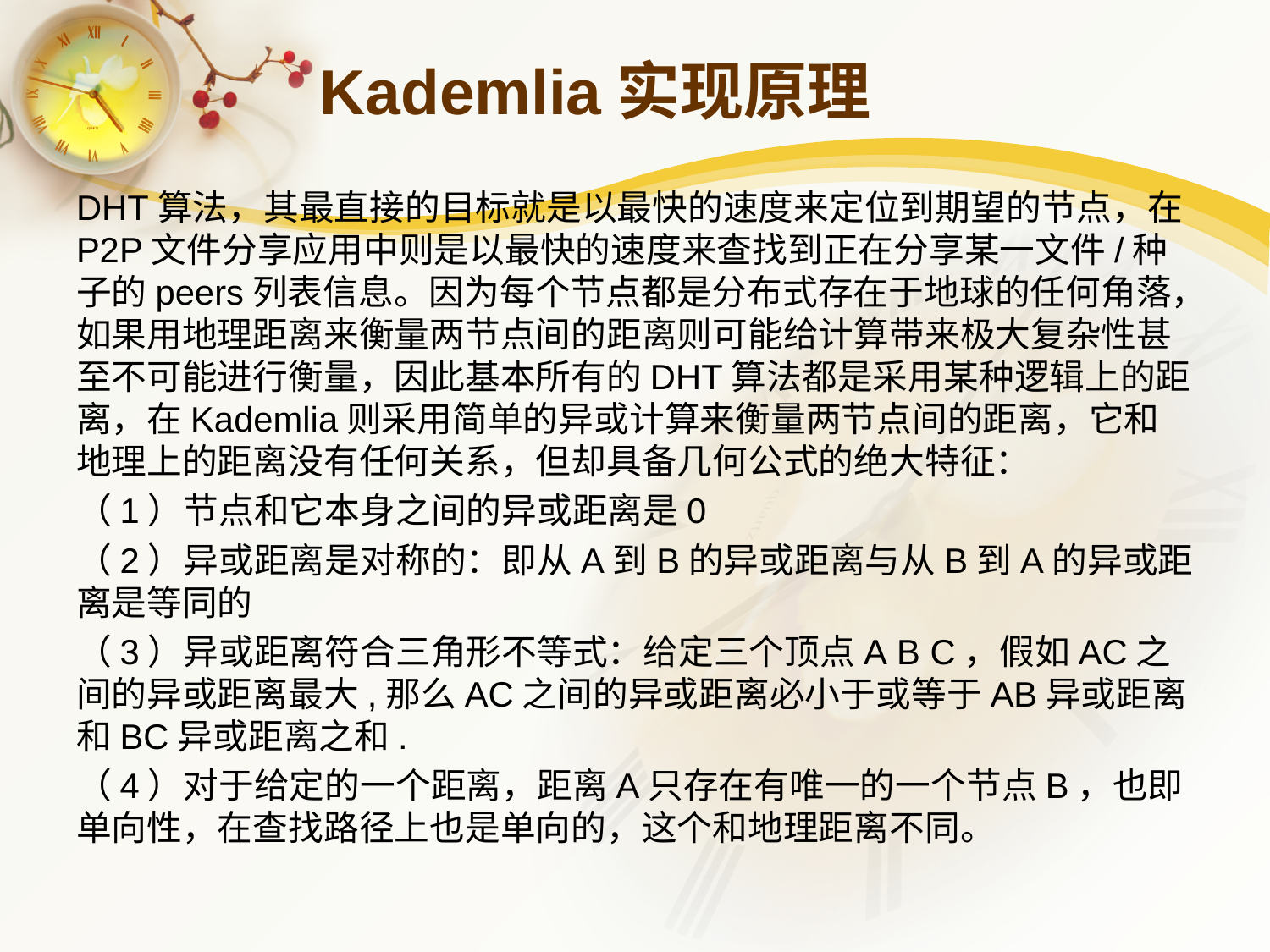

# Kademlia实现原理
DHT算法，其最直接的目标就是以最快的速度来定位到期望的节点，在P2P文件分享应用中则是以最快的速度来查找到正在分享某一文件/种子的peers列表信息。因为每个节点都是分布式存在于地球的任何角落，如果用地理距离来衡量两节点间的距离则可能给计算带来极大复杂性甚至不可能进行衡量，因此基本所有的DHT算法都是采用某种逻辑上的距离，在Kademlia则采用简单的异或计算来衡量两节点间的距离，它和地理上的距离没有任何关系，但却具备几何公式的绝大特征：
（1）节点和它本身之间的异或距离是0
（2）异或距离是对称的：即从A到B的异或距离与从B到A的异或距离是等同的
（3）异或距离符合三角形不等式：给定三个顶点A B C，假如AC之间的异或距离最大,那么AC之间的异或距离必小于或等于AB异或距离和BC异或距离之和.
（4）对于给定的一个距离，距离A只存在有唯一的一个节点B，也即单向性，在查找路径上也是单向的，这个和地理距离不同。